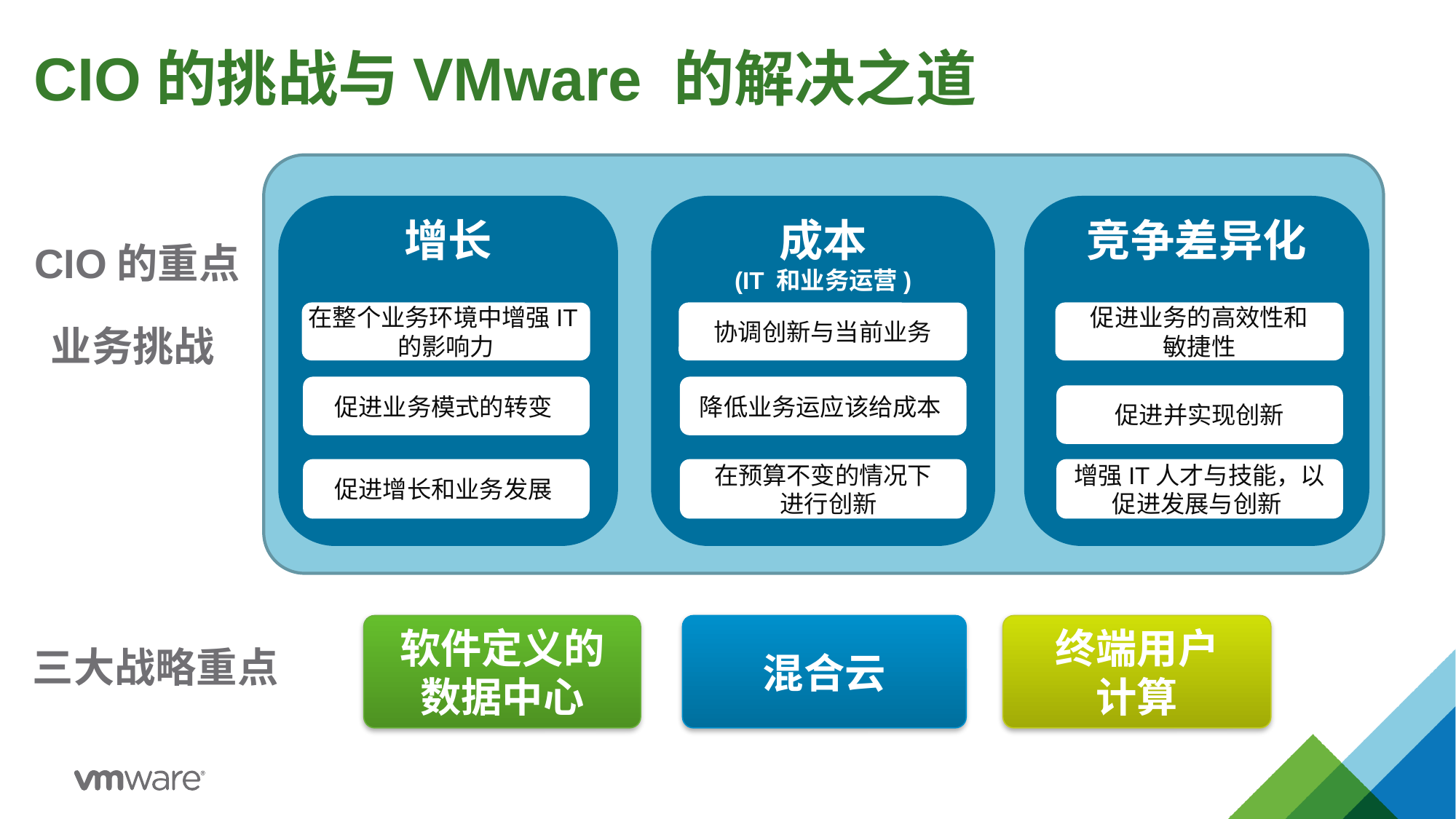

# CIO的挑战与VMware 的解决之道

增长
成本
(IT 和业务运营)
竞争差异化
CIO的重点
在整个业务环境中增强IT的影响力
协调创新与当前业务
促进业务的高效性和
敏捷性
业务挑战
促进业务模式的转变
降低业务运应该给成本
促进并实现创新
促进增长和业务发展
在预算不变的情况下
 进行创新
增强IT人才与技能，以
促进发展与创新
软件定义的数据中心
混合云
终端用户
计算
三大战略重点